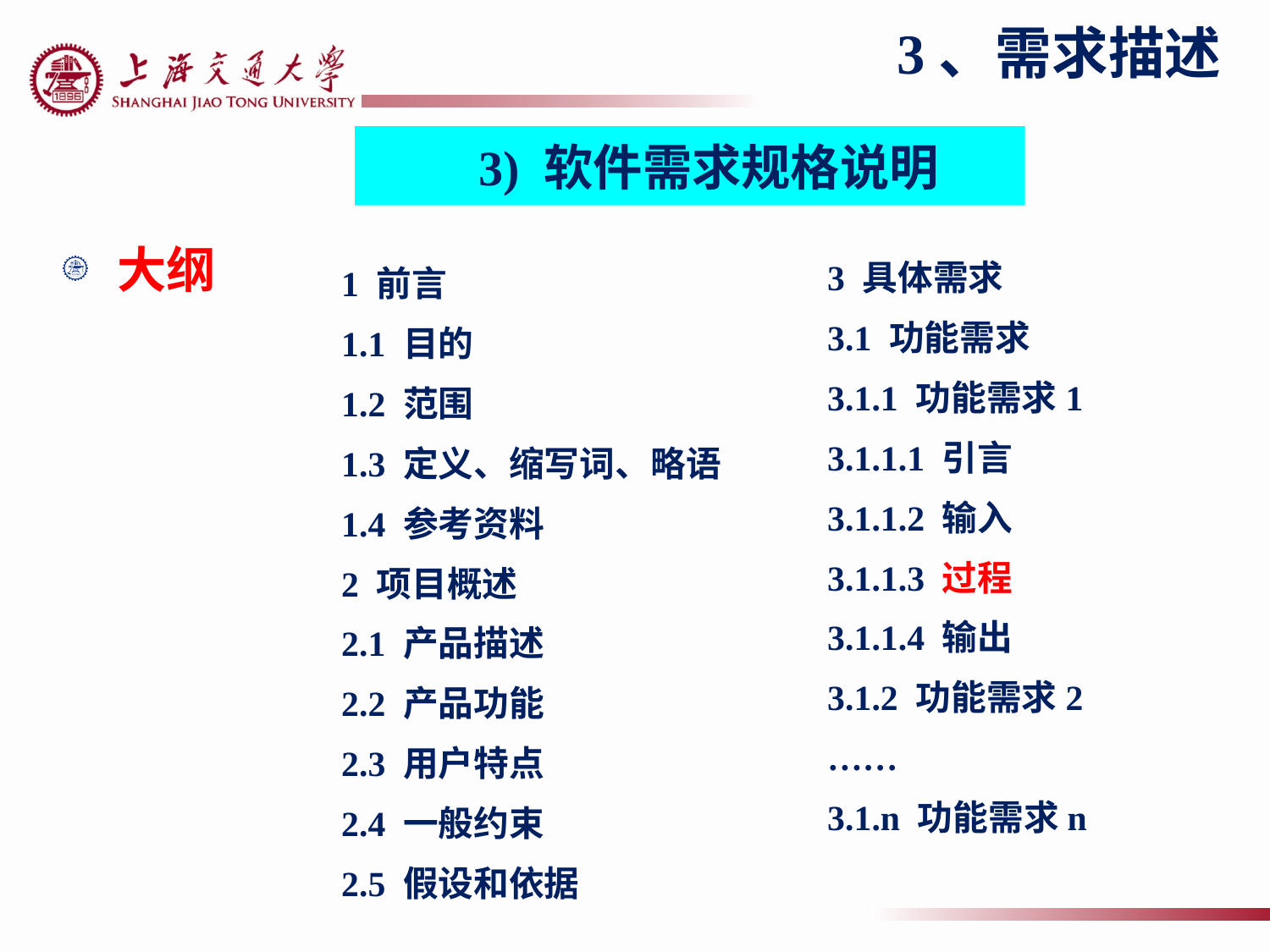

3、需求描述
3) 软件需求规格说明
# 大纲
3 具体需求
3.1 功能需求
3.1.1 功能需求1
3.1.1.1 引言
3.1.1.2 输入
3.1.1.3 过程
3.1.1.4 输出
3.1.2 功能需求2
……
3.1.n 功能需求n

1 前言
1.1 目的
1.2 范围
1.3 定义、缩写词、略语
1.4 参考资料
2 项目概述
2.1 产品描述
2.2 产品功能
2.3 用户特点
2.4 一般约束
2.5 假设和依据